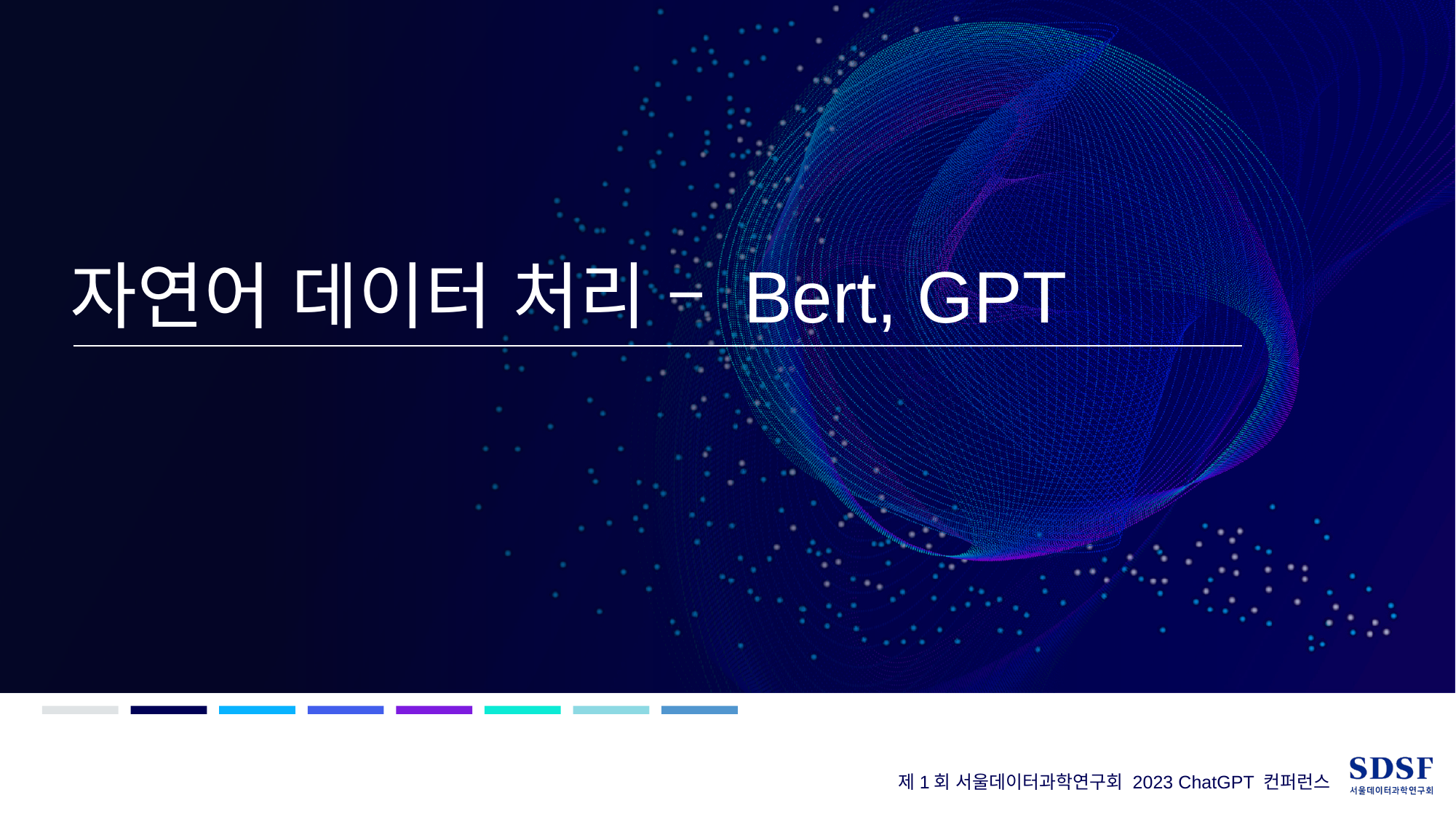

# 자연어 데이터 처리 – Bert, GPT